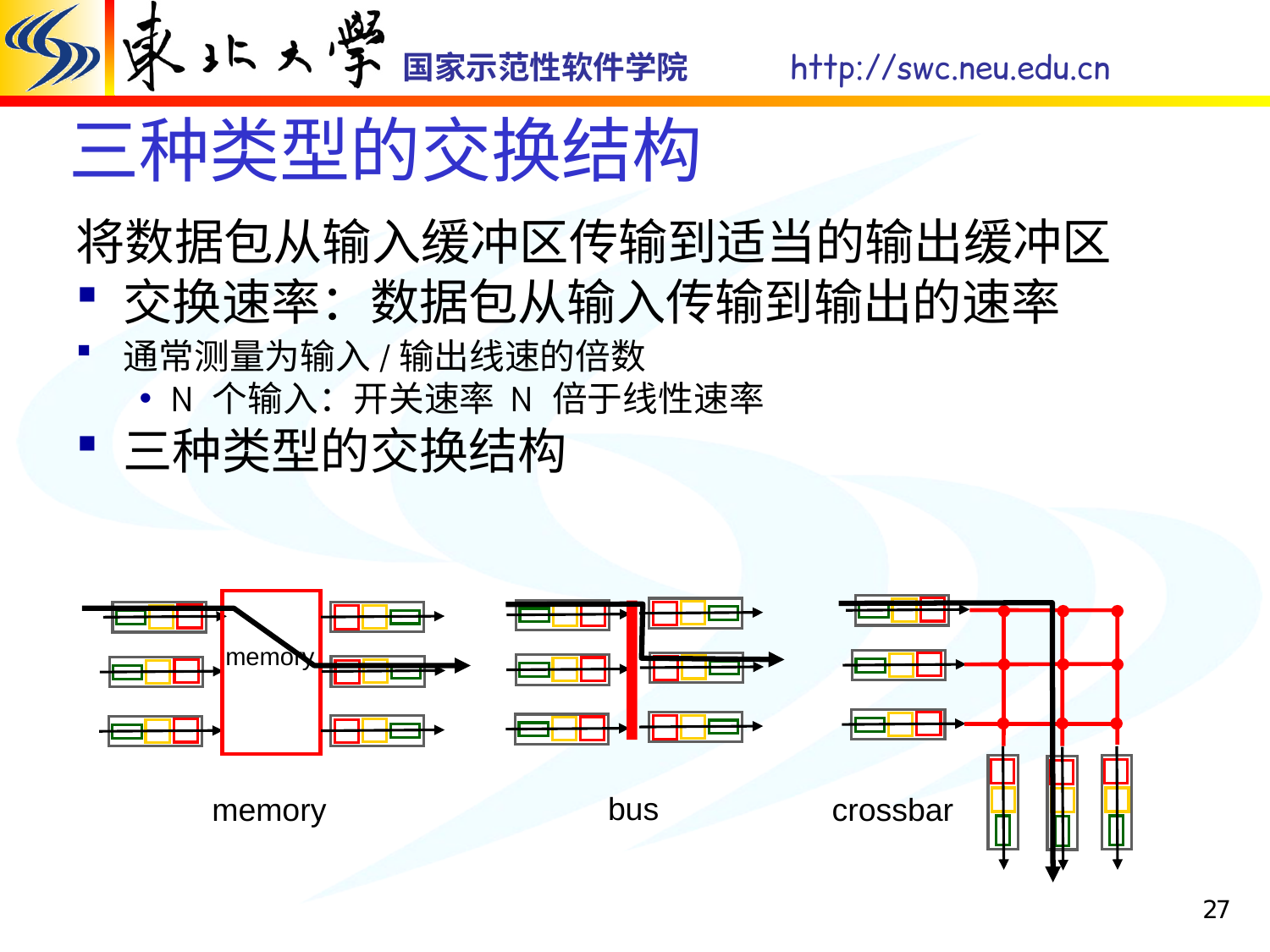

# 三种类型的交换结构

将数据包从输入缓冲区传输到适当的输出缓冲区
交换速率：数据包从输入传输到输出的速率
通常测量为输入/输出线速的倍数
N 个输入：开关速率 N 倍于线性速率
三种类型的交换结构

memory

bus
memory
crossbar
27